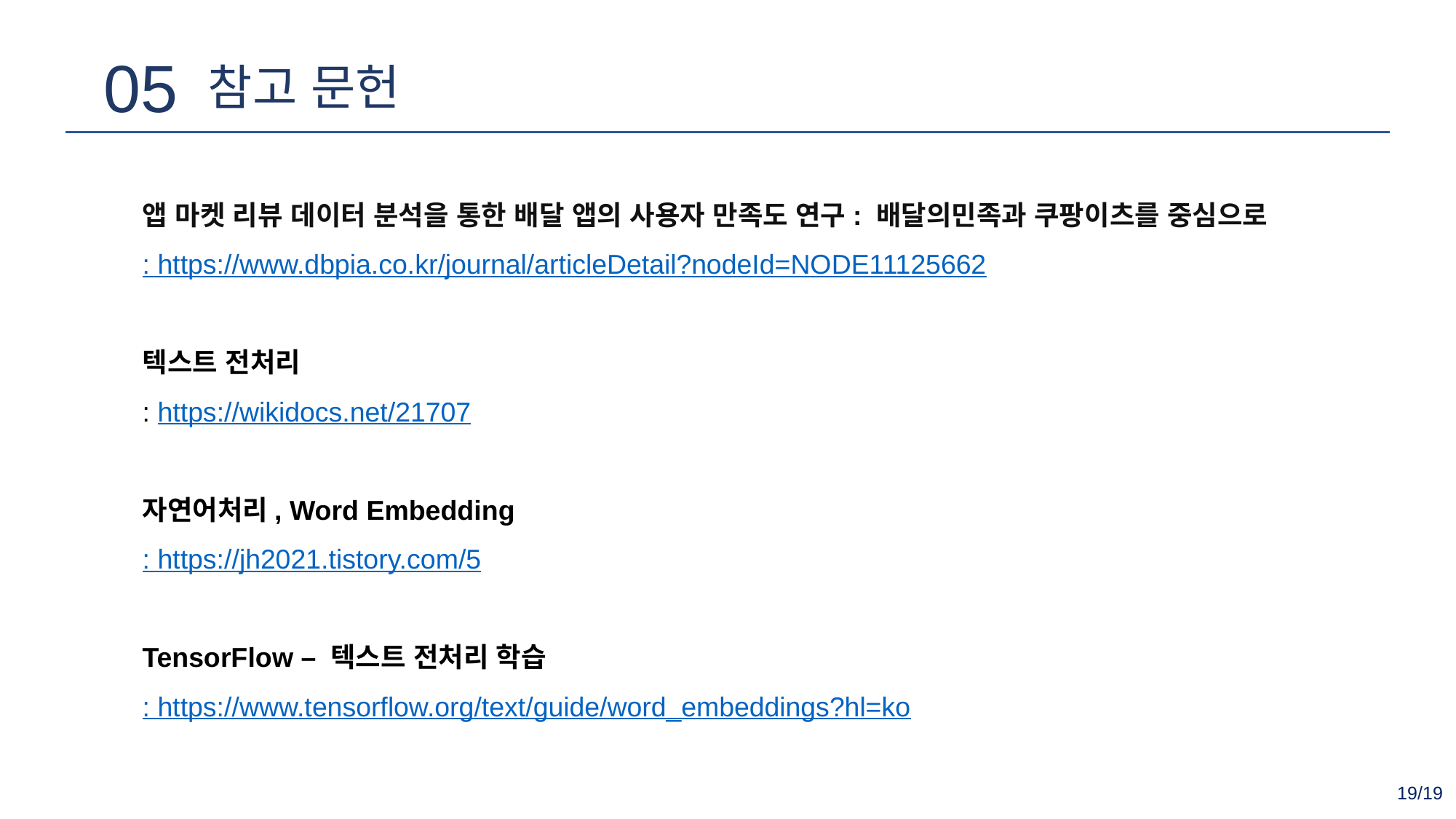

05
참고 문헌
앱 마켓 리뷰 데이터 분석을 통한 배달 앱의 사용자 만족도 연구: 배달의민족과 쿠팡이츠를 중심으로
: https://www.dbpia.co.kr/journal/articleDetail?nodeId=NODE11125662

텍스트 전처리
: https://wikidocs.net/21707

자연어처리, Word Embedding
: https://jh2021.tistory.com/5

TensorFlow – 텍스트 전처리 학습
: https://www.tensorflow.org/text/guide/word_embeddings?hl=ko

19/19